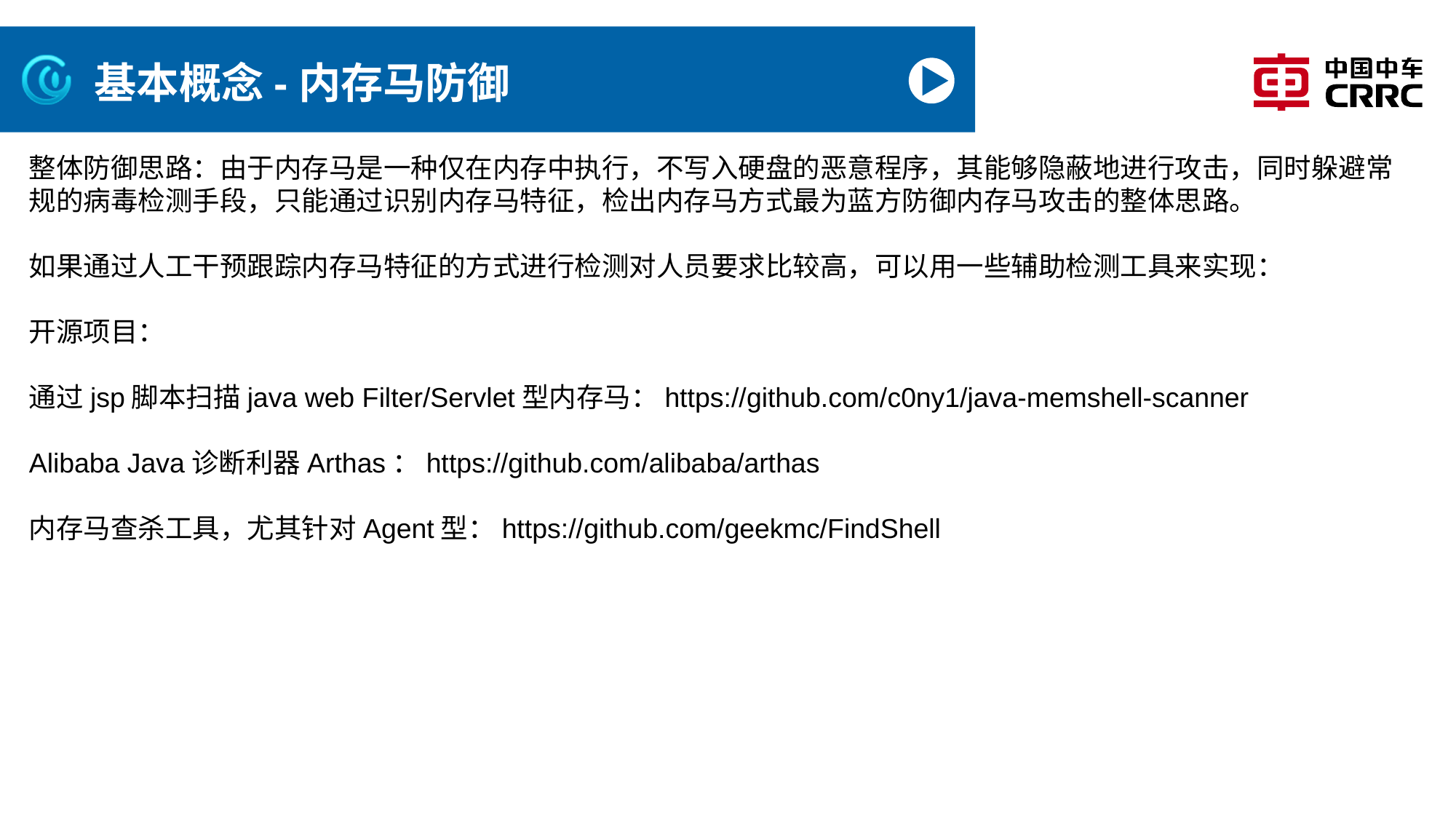

# 基本概念-内存马防御
整体防御思路：由于内存马是一种仅在内存中执行，不写入硬盘的恶意程序，其能够隐蔽地进行攻击，同时躲避常规的病毒检测手段，只能通过识别内存马特征，检出内存马方式最为蓝方防御内存马攻击的整体思路。

如果通过人工干预跟踪内存马特征的方式进行检测对人员要求比较高，可以用一些辅助检测工具来实现：

开源项目：

通过jsp脚本扫描java web Filter/Servlet型内存马：https://github.com/c0ny1/java-memshell-scanner

Alibaba Java诊断利器Arthas：https://github.com/alibaba/arthas

内存马查杀工具，尤其针对Agent型：https://github.com/geekmc/FindShell

49